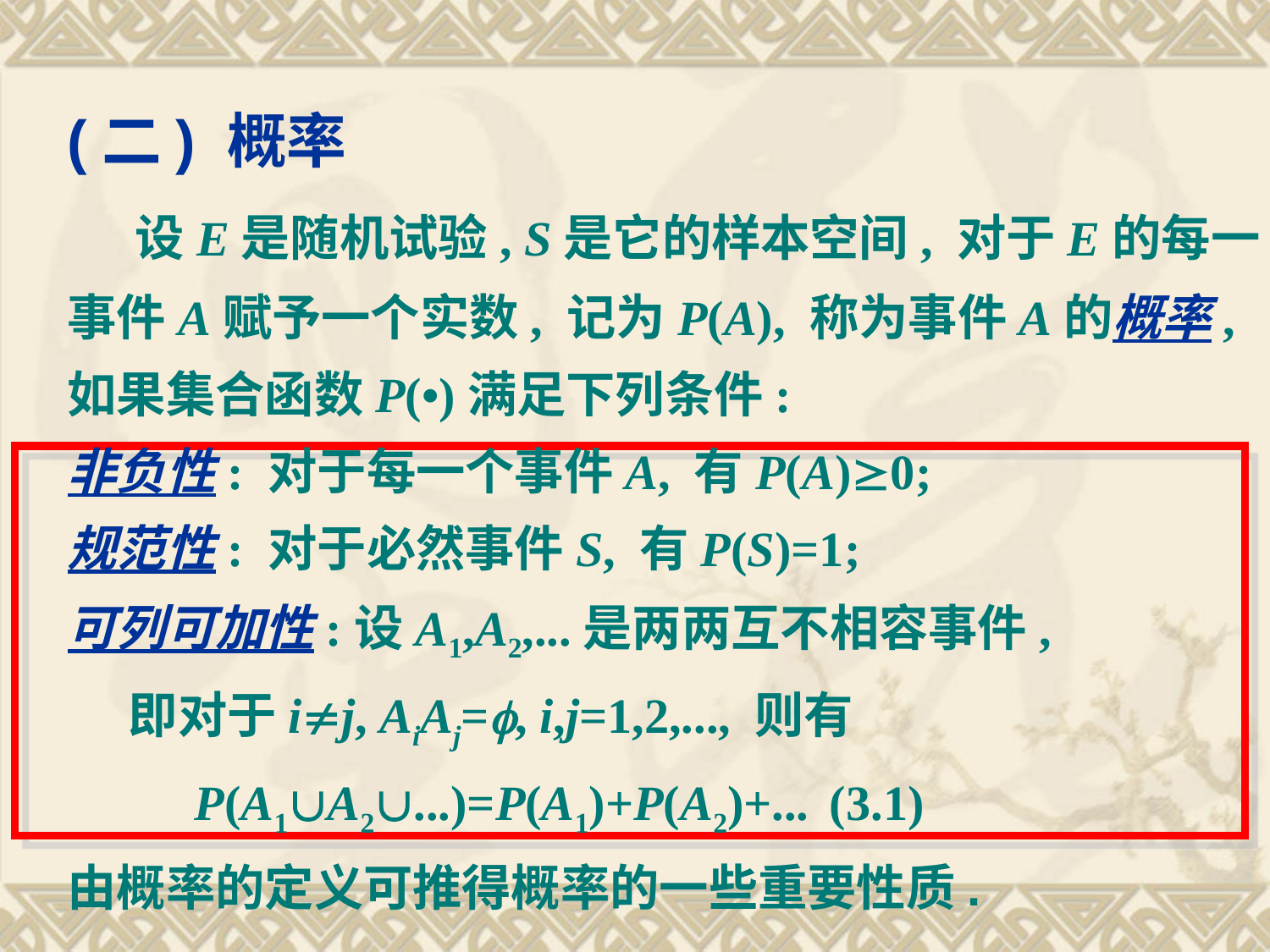

# (二) 概率 设E是随机试验, S是它的样本空间, 对于E的每一事件A赋予一个实数, 记为P(A), 称为事件A的概率, 如果集合函数P(•)满足下列条件: 非负性: 对于每一个事件A, 有P(A)≥0; 规范性: 对于必然事件S, 有P(S)=1; 可列可加性:设A1,A2,...是两两互不相容事件, 即对于i≠j, AiAj=φ, i,j=1,2,..., 则有 P(A1∪A2∪...)=P(A1)+P(A2)+...	(3.1) 由概率的定义可推得概率的一些重要性质.